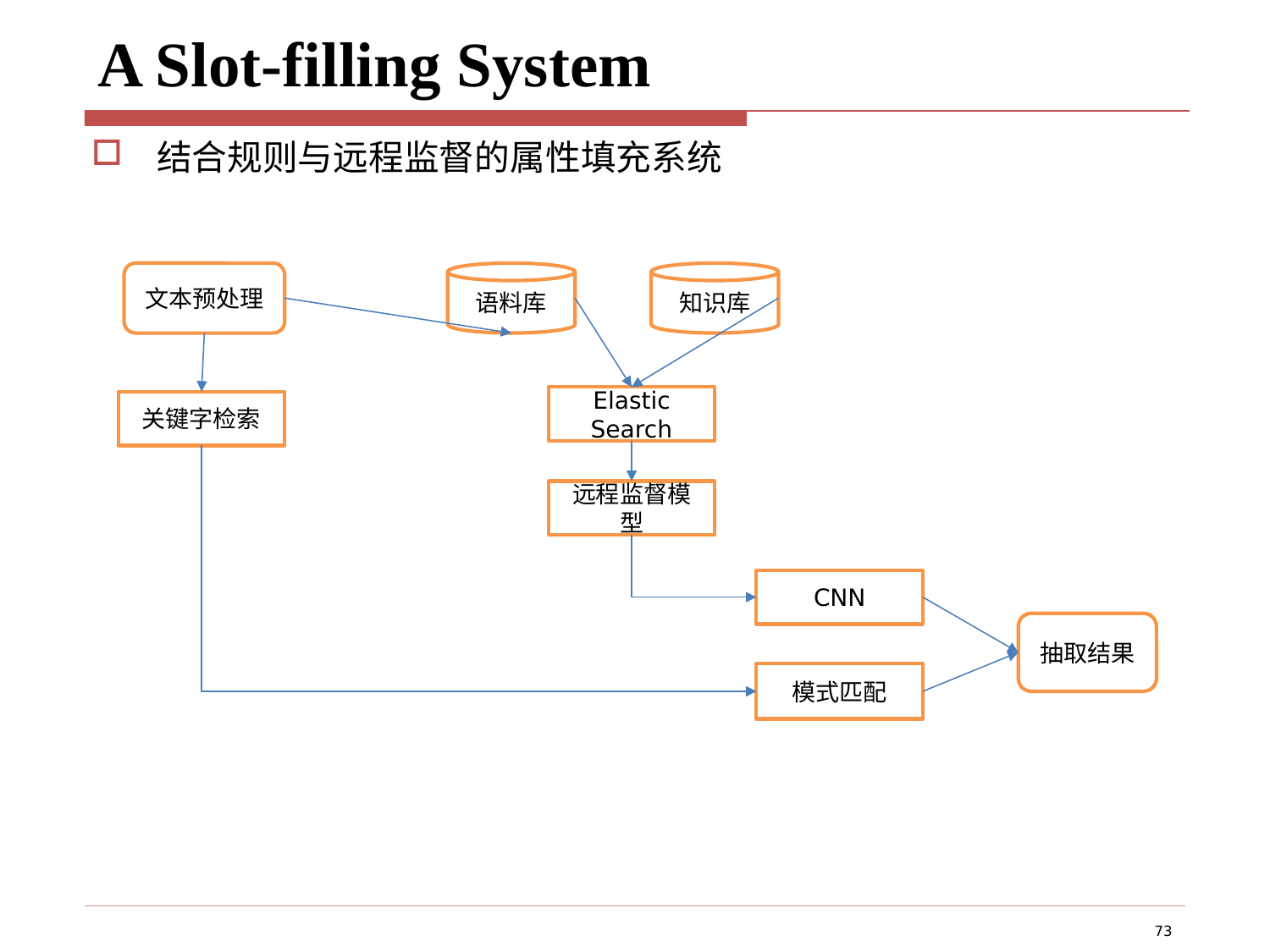

# A Slot-filling System
结合规则与远程监督的属性填充系统

文本预处理
语料库
知识库
Elastic Search
关键字检索
远程监督模型
CNN
抽取结果
模式匹配

73